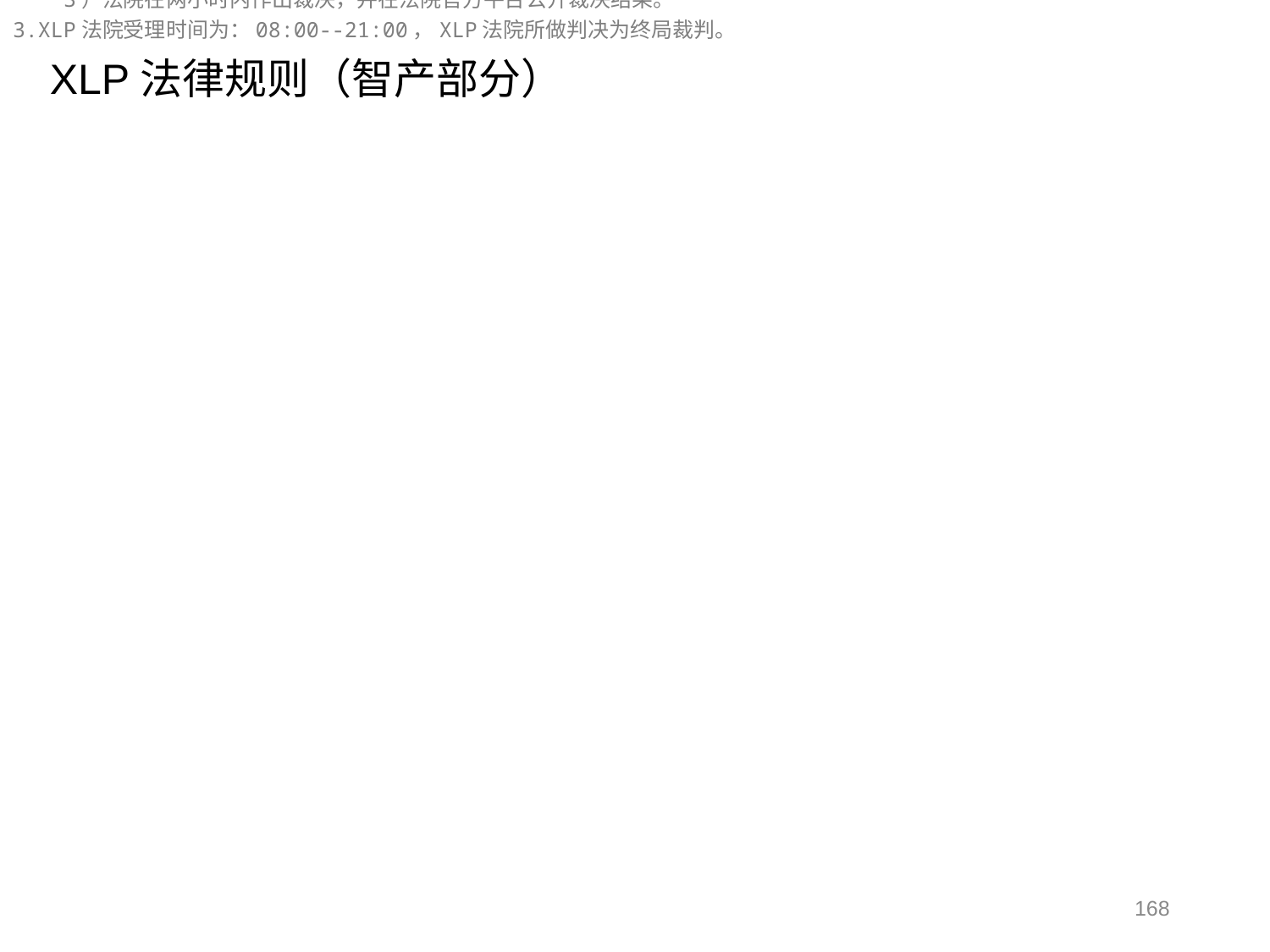

XLP法律规则（智产部分）
五、交易程序
1.双方通过自由协商拟定技术转让或许可使用合同；
2.双方向专利局提交已签字的合同（电子版）进行备案。

六、纠纷处理程序
1.专利无效纠纷
自专利局公告授予专利权之时起，任何人认为该专利权不符合授予条件的，可以请求专利复审委员会宣告该专利无效，程序如下：
    1）向专利复审委员会提交专利无效申请（电子版）；
    2）专利复审委在自收到申请之后一小时内对申请进行审查，并作出终局决定；
    3）专利复审委员会在官方平台上公开该决定。
2.合同或侵权纠纷
因合同签订、履行、专利侵权等发生纠纷的，可以向法院提起诉讼，程序如下：
    1）向法院提交起诉状，向法院交纳诉讼费（  ）元；（注：收费标准为诉讼标的额的百分之五，标的额低于1000元的诉讼费50元）
    2）发生纠纷的双方至少派一名组员到法院进行答辩；如果原告组无组员出庭，则视为原告撤销诉讼，反之如果被告组无组员出庭，则视为被告败诉；如果原告或被告一方或双方为多数（二者或以上），则需要多数的一方或双方选定代表组（代表人）代表本方进行诉讼，行使诉讼权利，履行诉讼义务，其所为的法律行为对本方全体成员产生法律效力，法院所做判决对本方全体成员有效。
    3）法院在两小时内作出裁决，并在法院官方平台公开裁决结果。
3.XLP法院受理时间为：08:00--21:00，XLP法院所做判决为终局裁判。

168